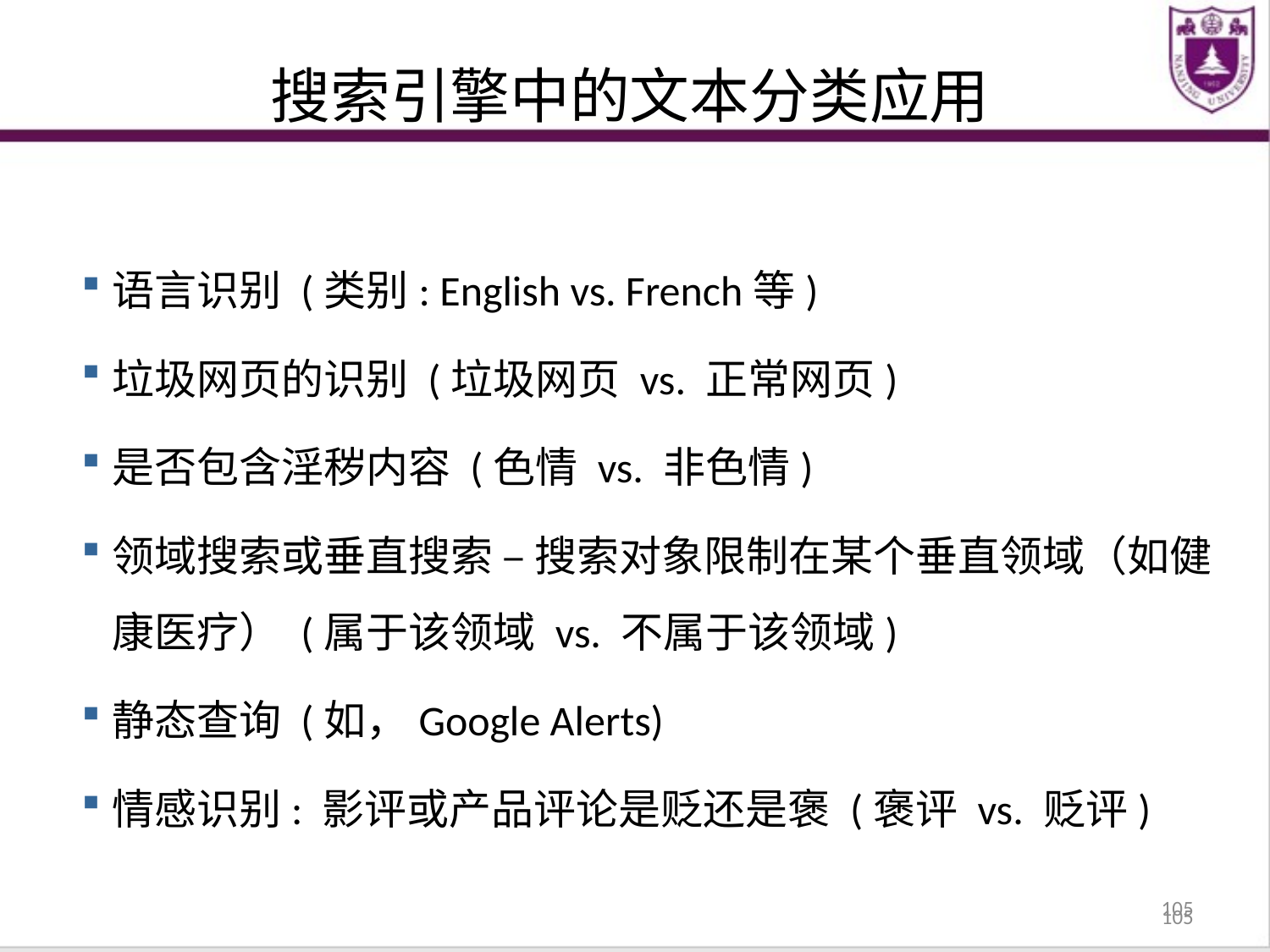

搜索引擎中的文本分类应用

语言识别 (类别: English vs. French等)
垃圾网页的识别 (垃圾网页 vs. 正常网页)
是否包含淫秽内容 (色情 vs. 非色情)
领域搜索或垂直搜索 – 搜索对象限制在某个垂直领域（如健康医疗） (属于该领域 vs. 不属于该领域)
静态查询 (如，Google Alerts)
情感识别: 影评或产品评论是贬还是褒 (褒评 vs. 贬评)

105
105